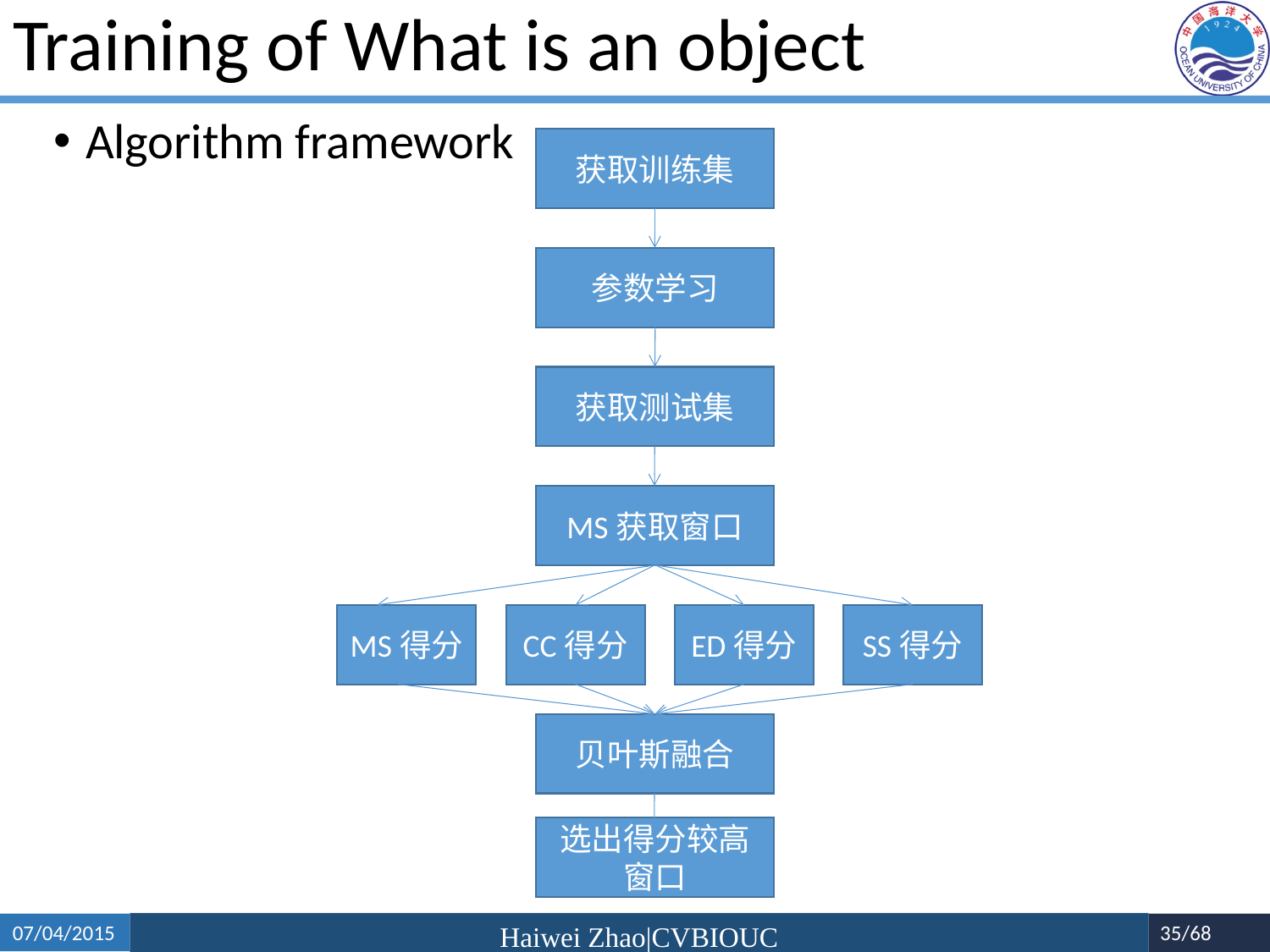

# Training of What is an object
Algorithm framework
获取训练集
参数学习
获取测试集
MS获取窗口
MS得分
CC得分
ED得分
SS得分
贝叶斯融合
选出得分较高窗口